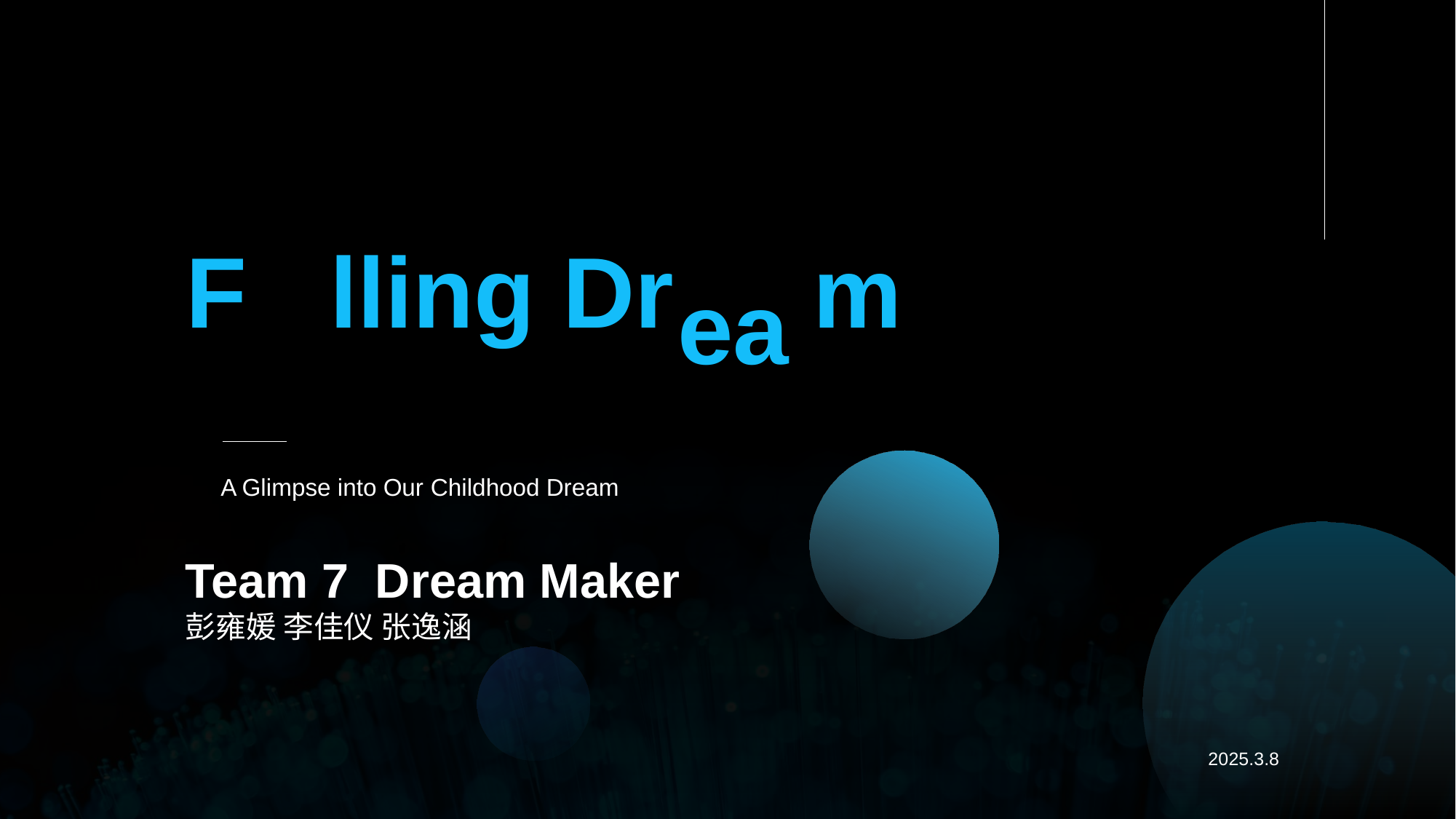

# F   lling Dr     m
a
ea
A Glimpse into Our Childhood Dream
Team 7  Dream Maker
彭雍媛 李佳仪 张逸涵
2025.3.8